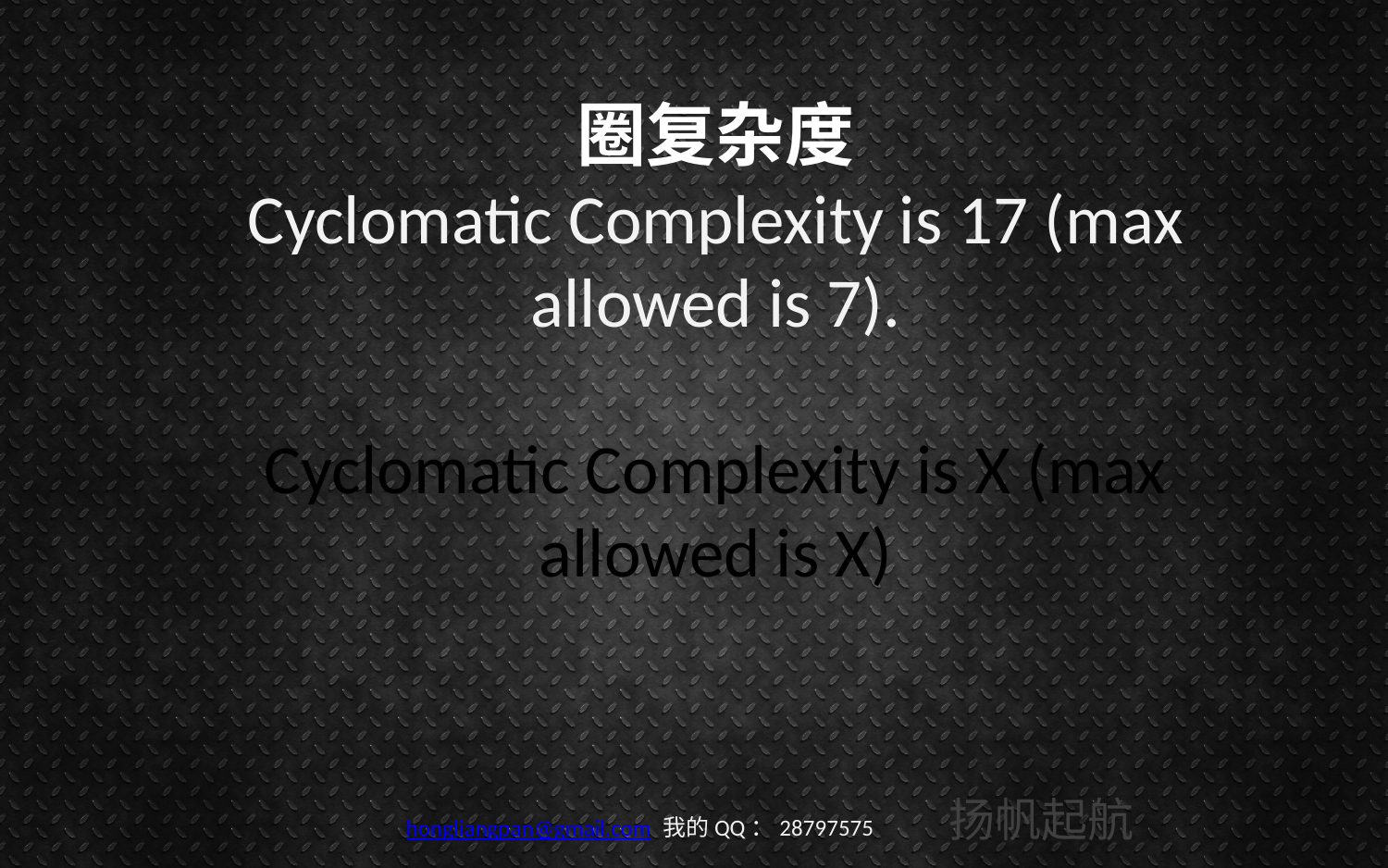

圈复杂度
Cyclomatic Complexity is 17 (max allowed is 7).

Cyclomatic Complexity is X (max allowed is X)

扬帆起航
hongliangpan@gmail.com 我的QQ：28797575